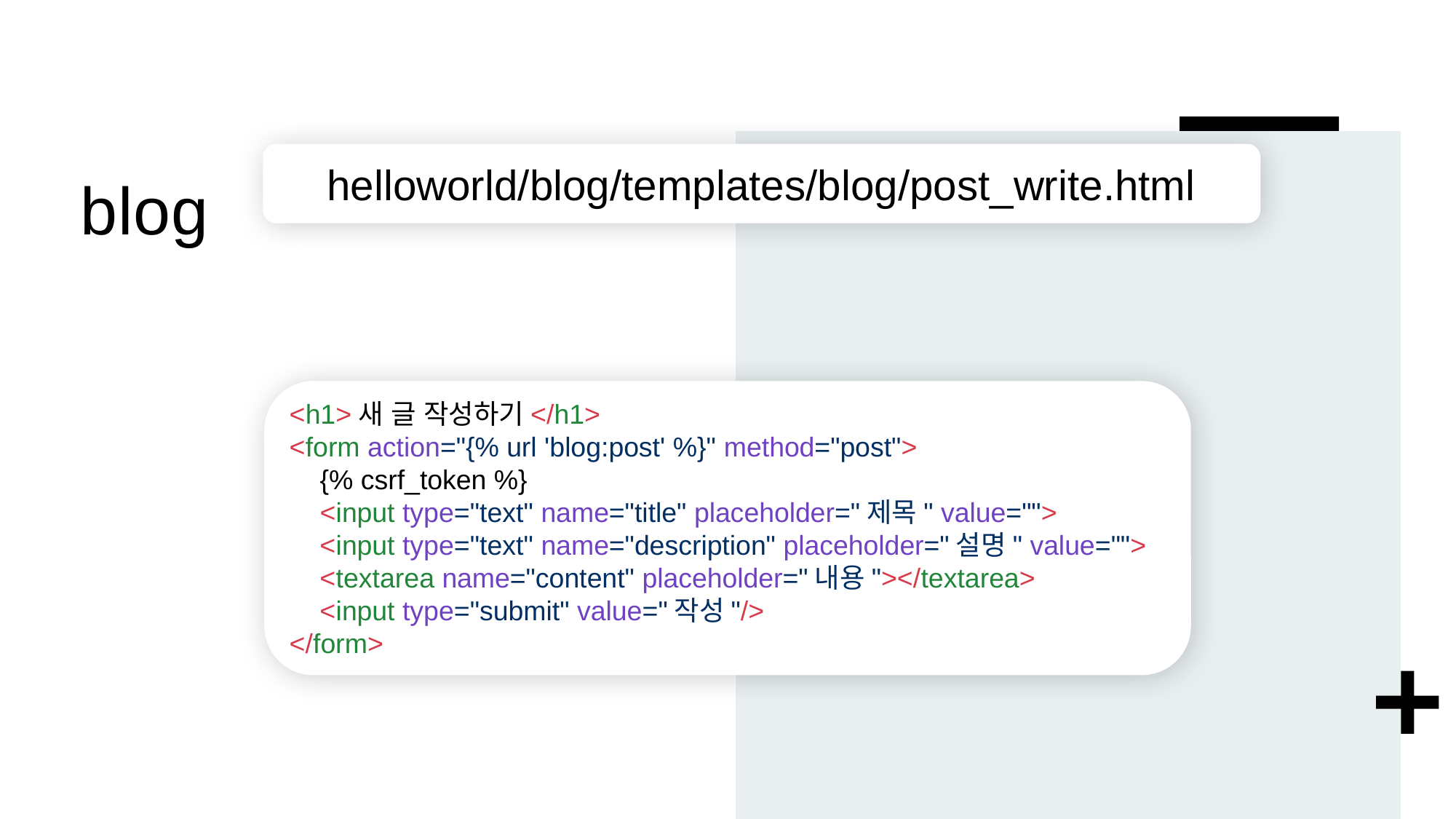

# blog
helloworld/blog/templates/blog/post_write.html
<h1>새 글 작성하기</h1>
<form action="{% url 'blog:post' %}" method="post">
    {% csrf_token %}
    <input type="text" name="title" placeholder="제목" value="">
    <input type="text" name="description" placeholder="설명" value="">
    <textarea name="content" placeholder="내용"></textarea>
    <input type="submit" value="작성"/>
</form>